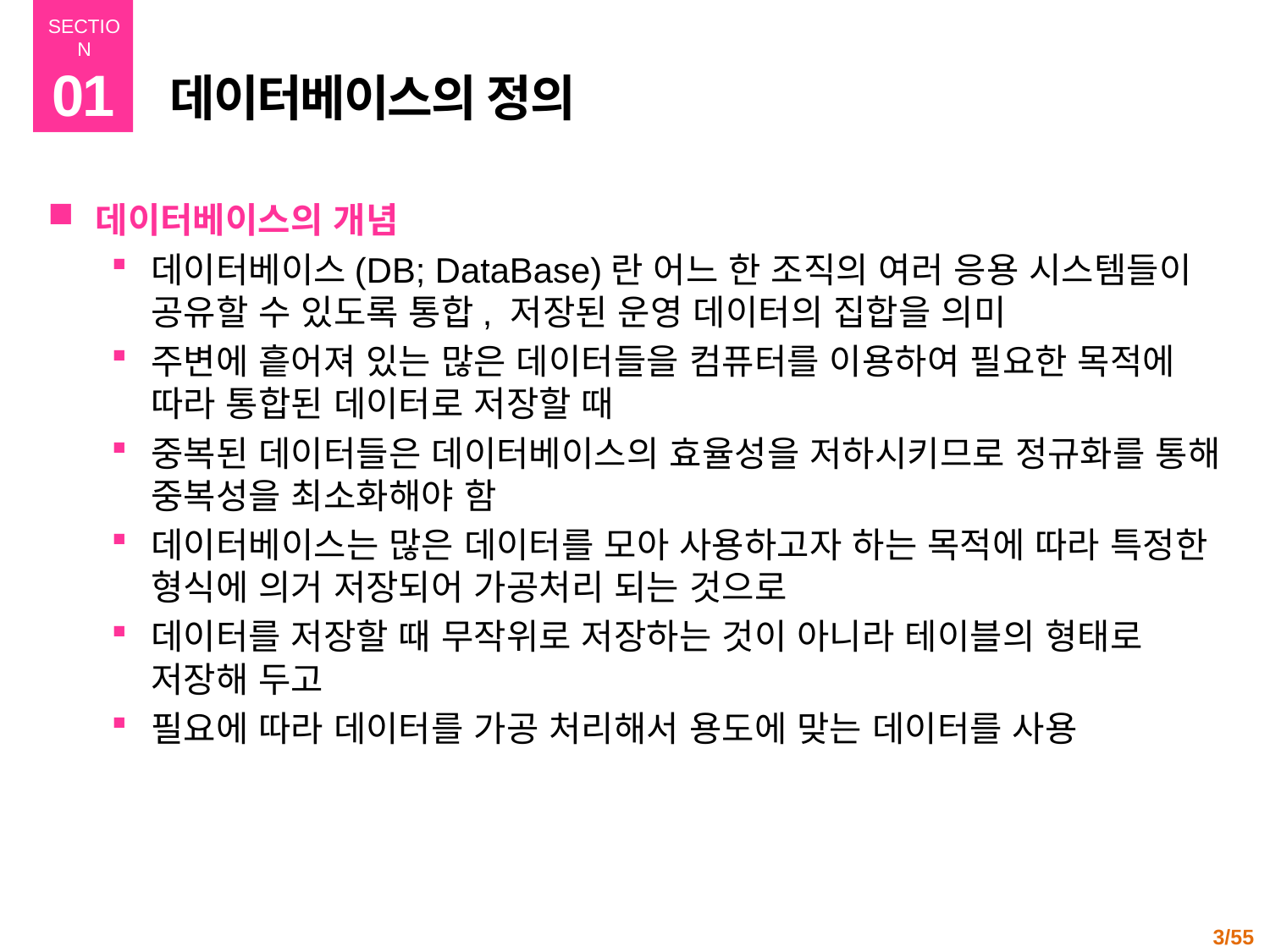

01
# 데이터베이스의 정의
데이터베이스의 개념
데이터베이스(DB; DataBase)란 어느 한 조직의 여러 응용 시스템들이 공유할 수 있도록 통합, 저장된 운영 데이터의 집합을 의미
주변에 흩어져 있는 많은 데이터들을 컴퓨터를 이용하여 필요한 목적에 따라 통합된 데이터로 저장할 때
중복된 데이터들은 데이터베이스의 효율성을 저하시키므로 정규화를 통해 중복성을 최소화해야 함
데이터베이스는 많은 데이터를 모아 사용하고자 하는 목적에 따라 특정한 형식에 의거 저장되어 가공처리 되는 것으로
데이터를 저장할 때 무작위로 저장하는 것이 아니라 테이블의 형태로 저장해 두고
필요에 따라 데이터를 가공 처리해서 용도에 맞는 데이터를 사용